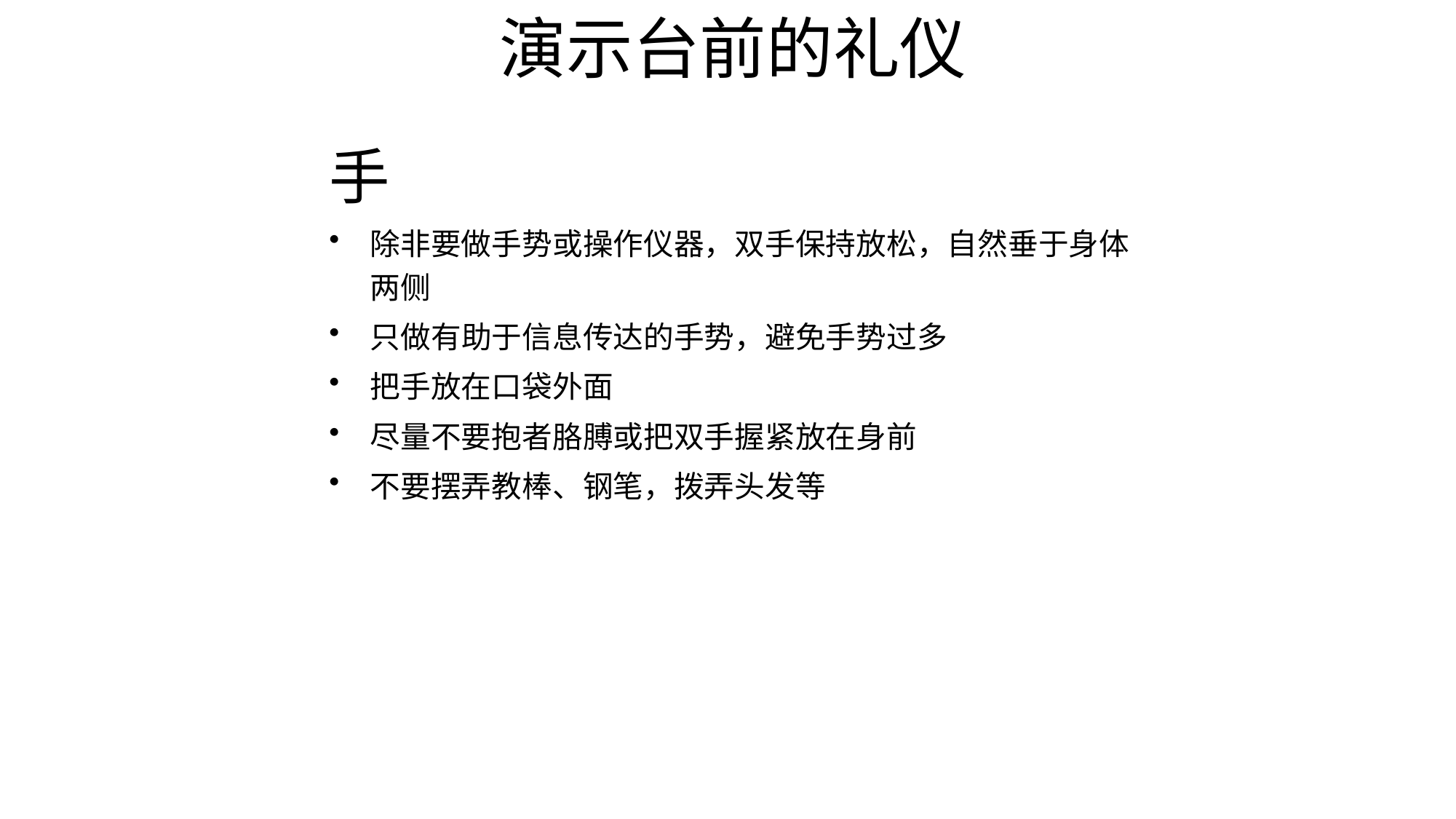

# 演示台前的礼仪
手
除非要做手势或操作仪器，双手保持放松，自然垂于身体两侧
只做有助于信息传达的手势，避免手势过多
把手放在口袋外面
尽量不要抱者胳膊或把双手握紧放在身前
不要摆弄教棒、钢笔，拨弄头发等